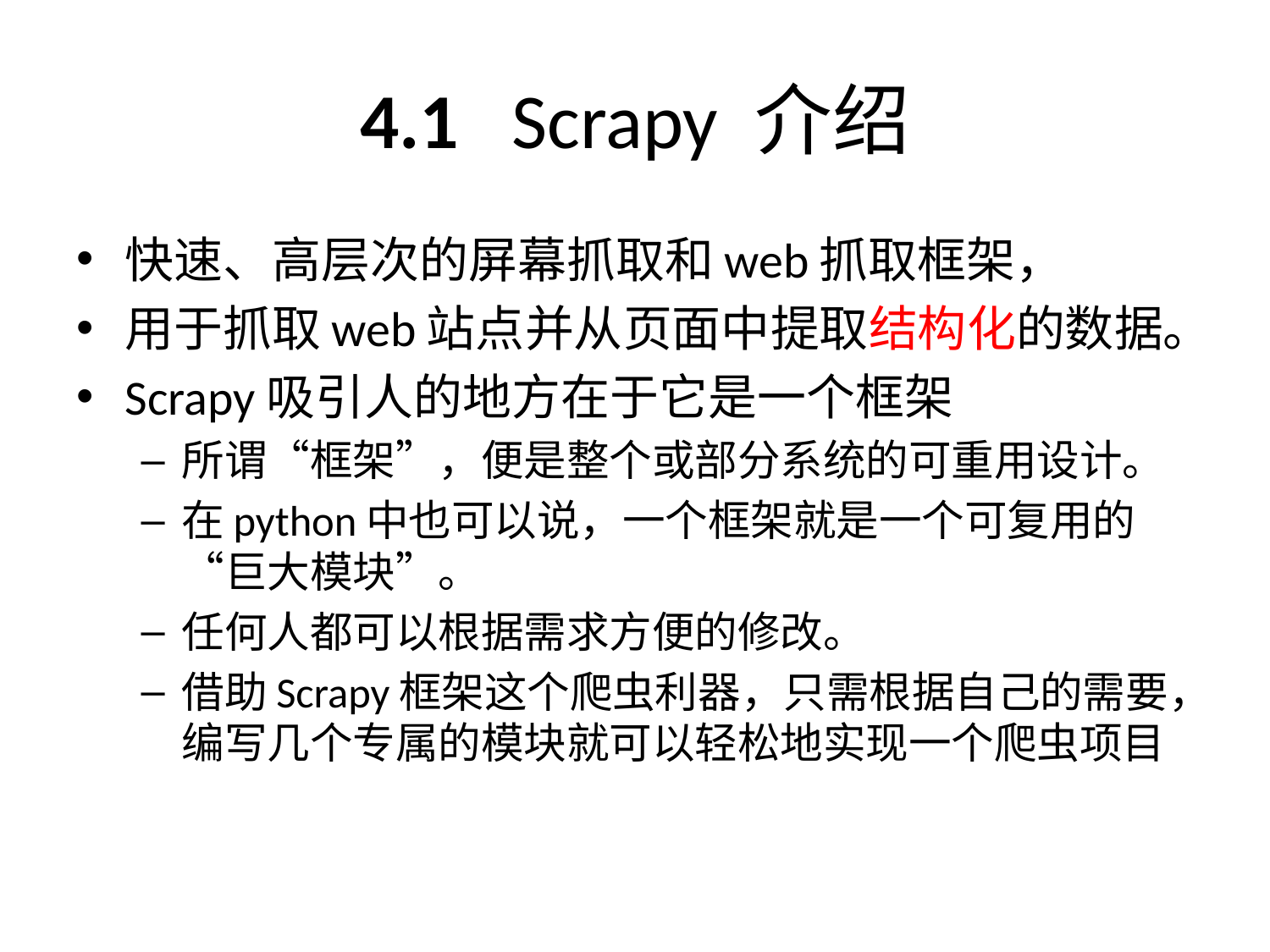

# 4.1   Scrapy 介绍
快速、高层次的屏幕抓取和web抓取框架，
用于抓取web站点并从页面中提取结构化的数据。
Scrapy吸引人的地方在于它是一个框架
所谓“框架”，便是整个或部分系统的可重用设计。
在python中也可以说，一个框架就是一个可复用的“巨大模块”。
任何人都可以根据需求方便的修改。
借助Scrapy框架这个爬虫利器，只需根据自己的需要，编写几个专属的模块就可以轻松地实现一个爬虫项目